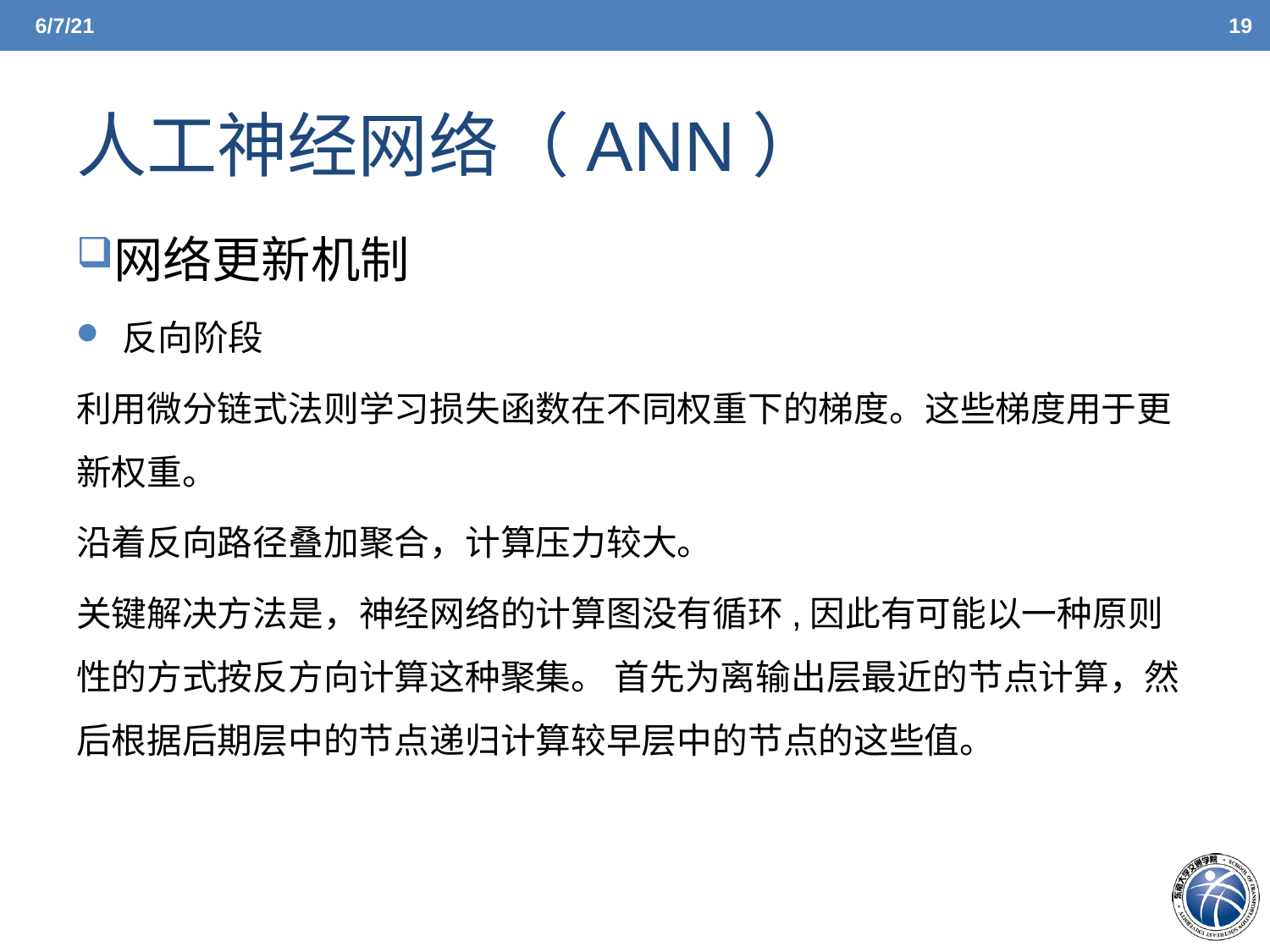

6/7/21
19
# 人工神经网络（ANN）
网络更新机制
 反向阶段
利用微分链式法则学习损失函数在不同权重下的梯度。这些梯度用于更新权重。
沿着反向路径叠加聚合，计算压力较大。
关键解决方法是，神经网络的计算图没有循环,因此有可能以一种原则性的方式按反方向计算这种聚集。 首先为离输出层最近的节点计算，然后根据后期层中的节点递归计算较早层中的节点的这些值。